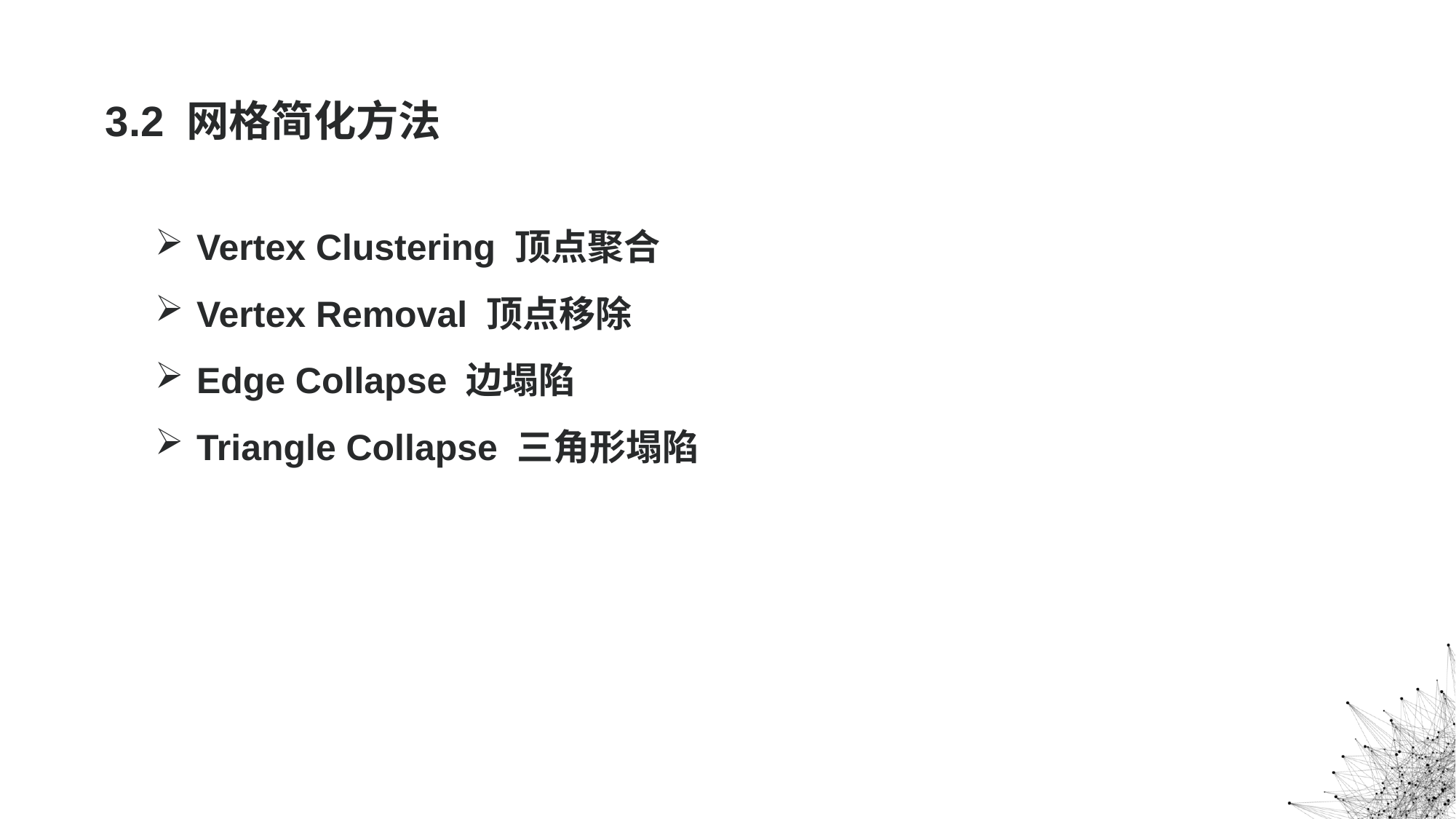

# 3.2 网格简化方法
Vertex Clustering 顶点聚合
Vertex Removal 顶点移除
Edge Collapse 边塌陷
Triangle Collapse 三角形塌陷